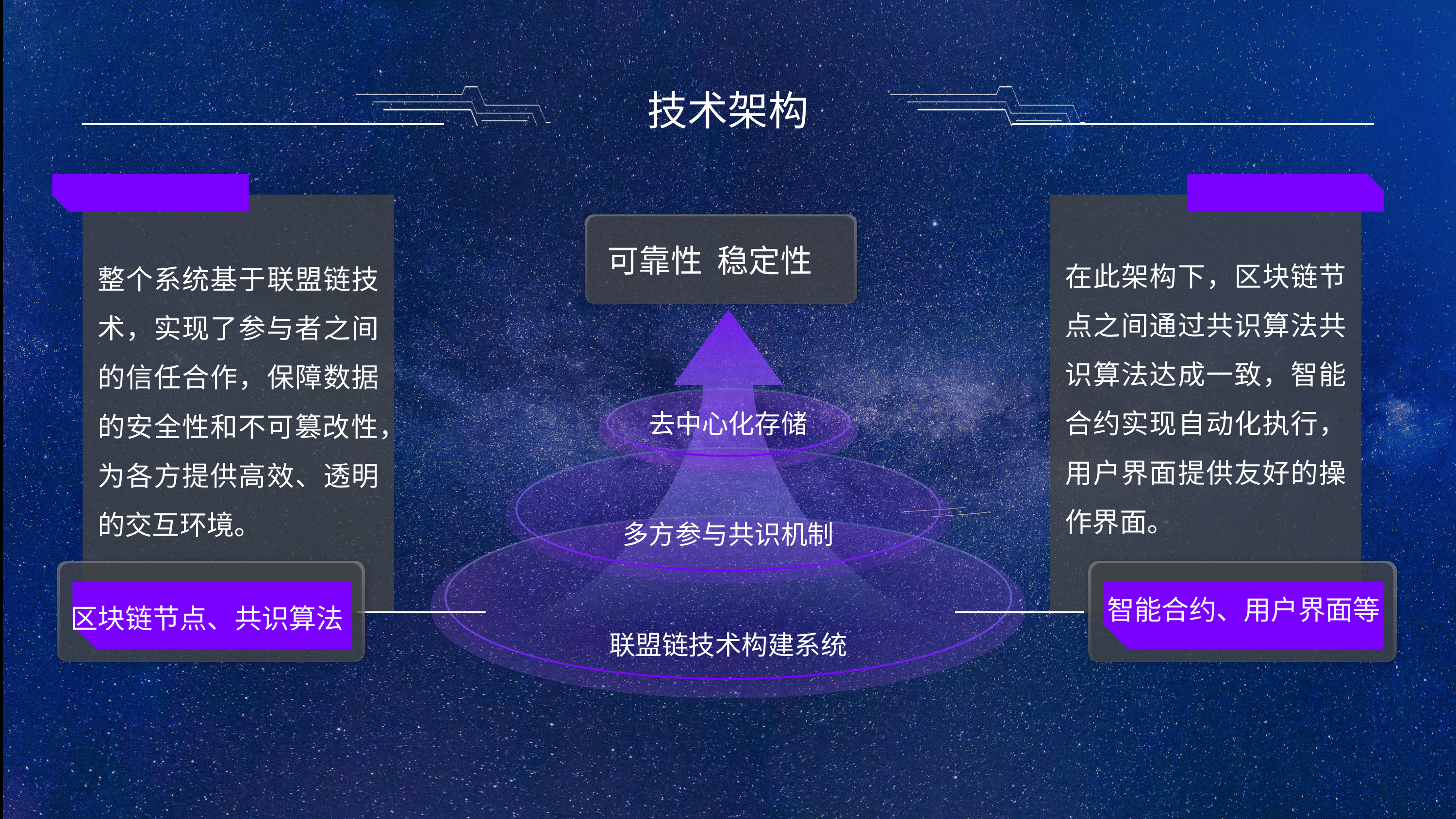

技术架构

整个系统基于联盟链技术，实现了参与者之间的信任合作，保障数据的安全性和不可篡改性，为各方提供高效、透明的交互环境。

可靠性  稳定性
在此架构下，区块链节点之间通过共识算法共识算法达成一致，智能合约实现自动化执行，用户界面提供友好的操作界面。

去中心化存储
多方参与共识机制
联盟链技术构建系统

智能合约、用户界面等

区块链节点、共识算法